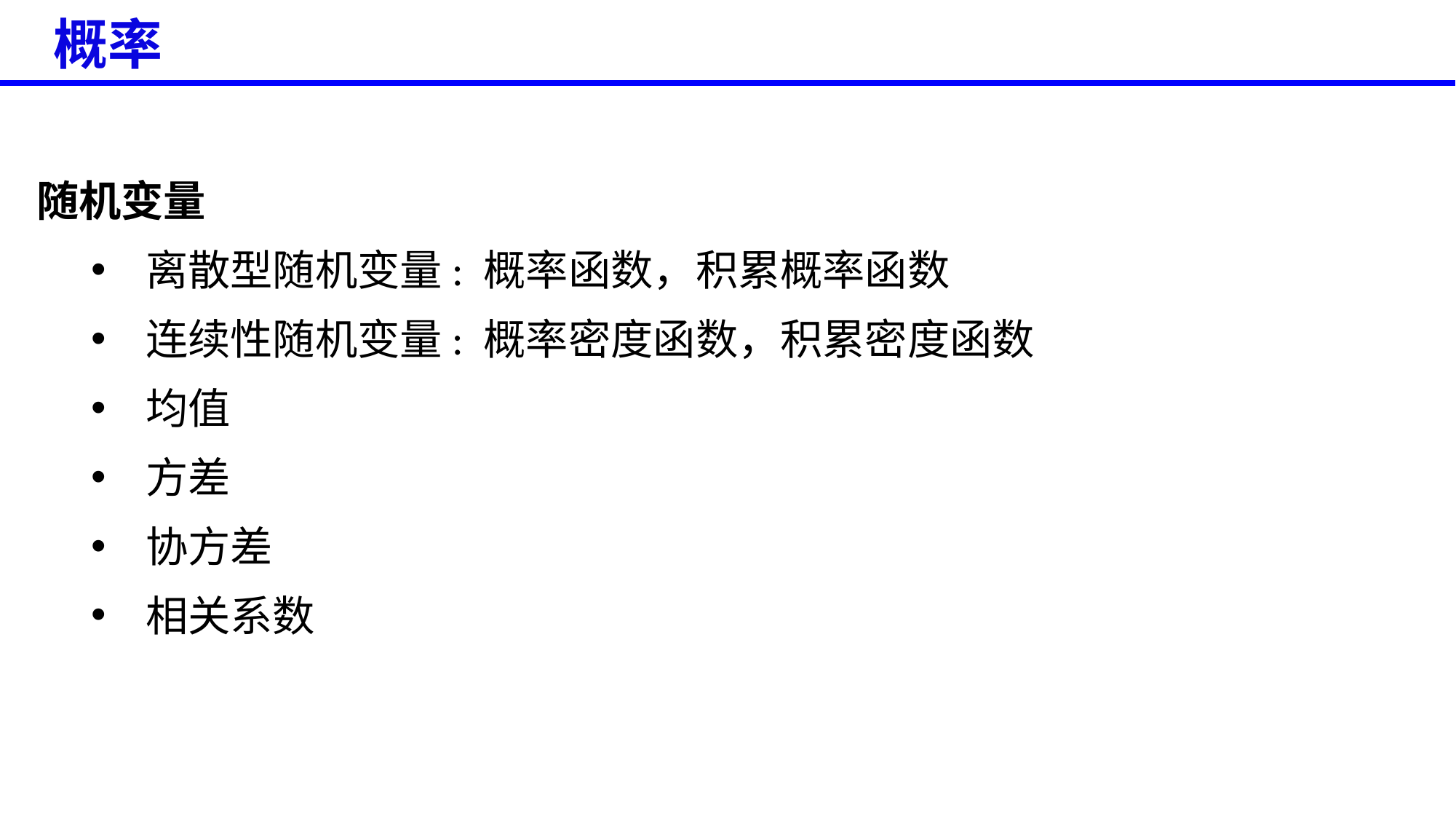

概率
随机变量
离散型随机变量: 概率函数，积累概率函数
连续性随机变量: 概率密度函数，积累密度函数
均值
方差
协方差
相关系数